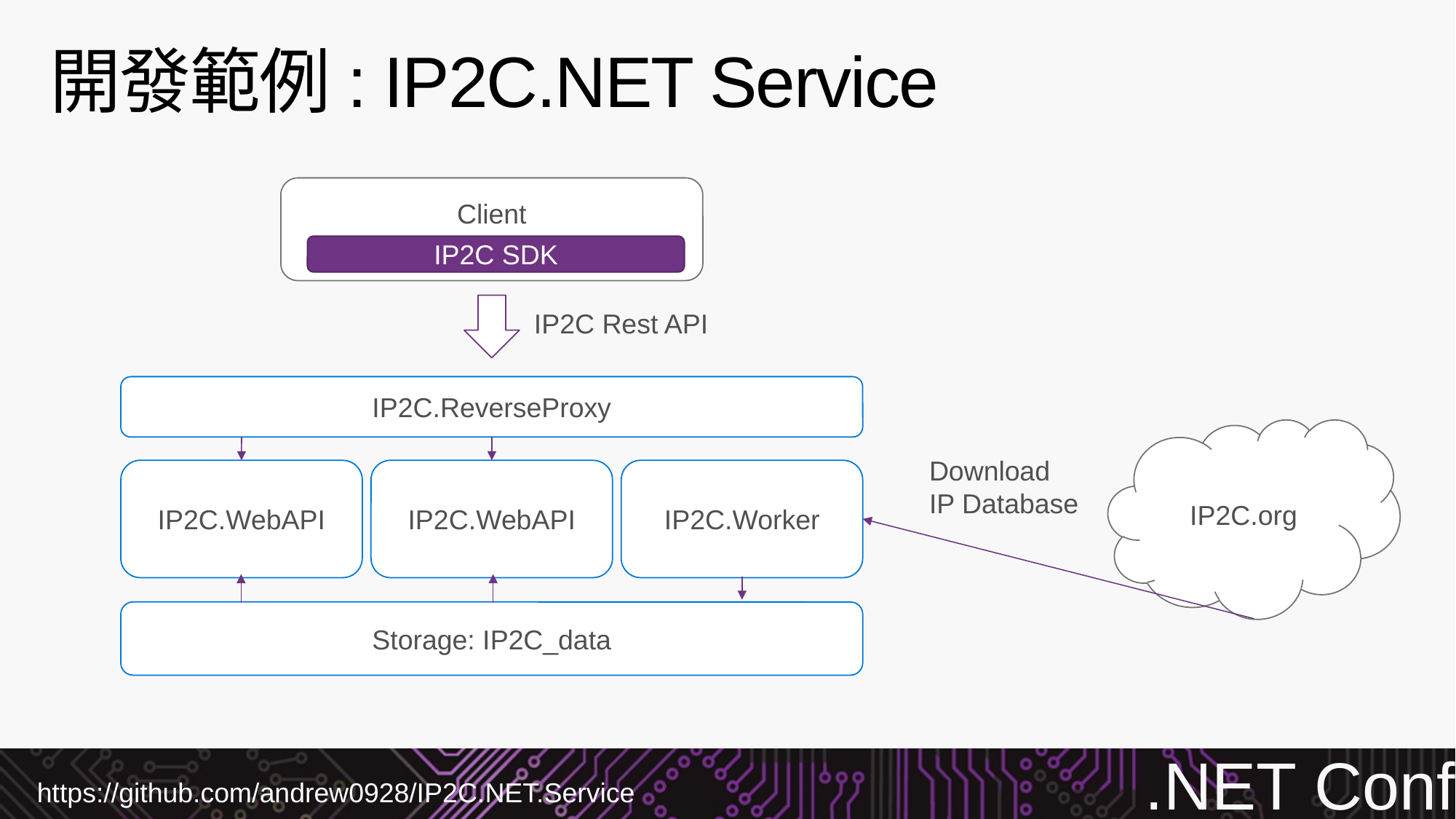

# 開發範例: IP2C.NET Service
Client

IP2C SDK

IP2C Rest API
IP2C.ReverseProxy
IP2C.org
Download
IP Database
IP2C.WebAPI
IP2C.WebAPI
IP2C.Worker
Storage: IP2C_data
https://github.com/andrew0928/IP2C.NET.Service